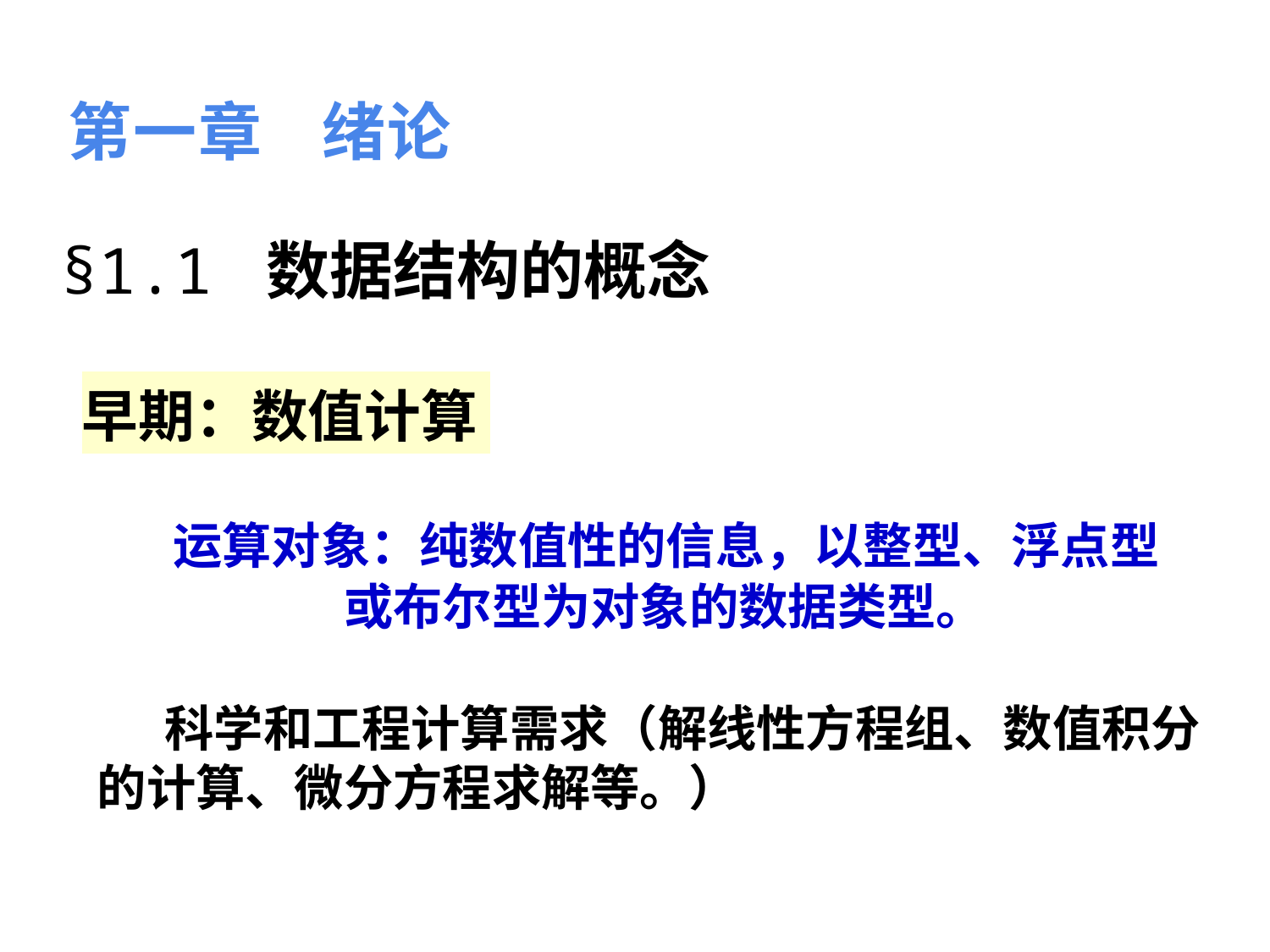

第一章	绪论
§1.1 数据结构的概念
早期：数值计算

      运算对象：纯数值性的信息，以整型、浮点型或布尔型为对象的数据类型。

      科学和工程计算需求（解线性方程组、数值积分的计算、微分方程求解等。）